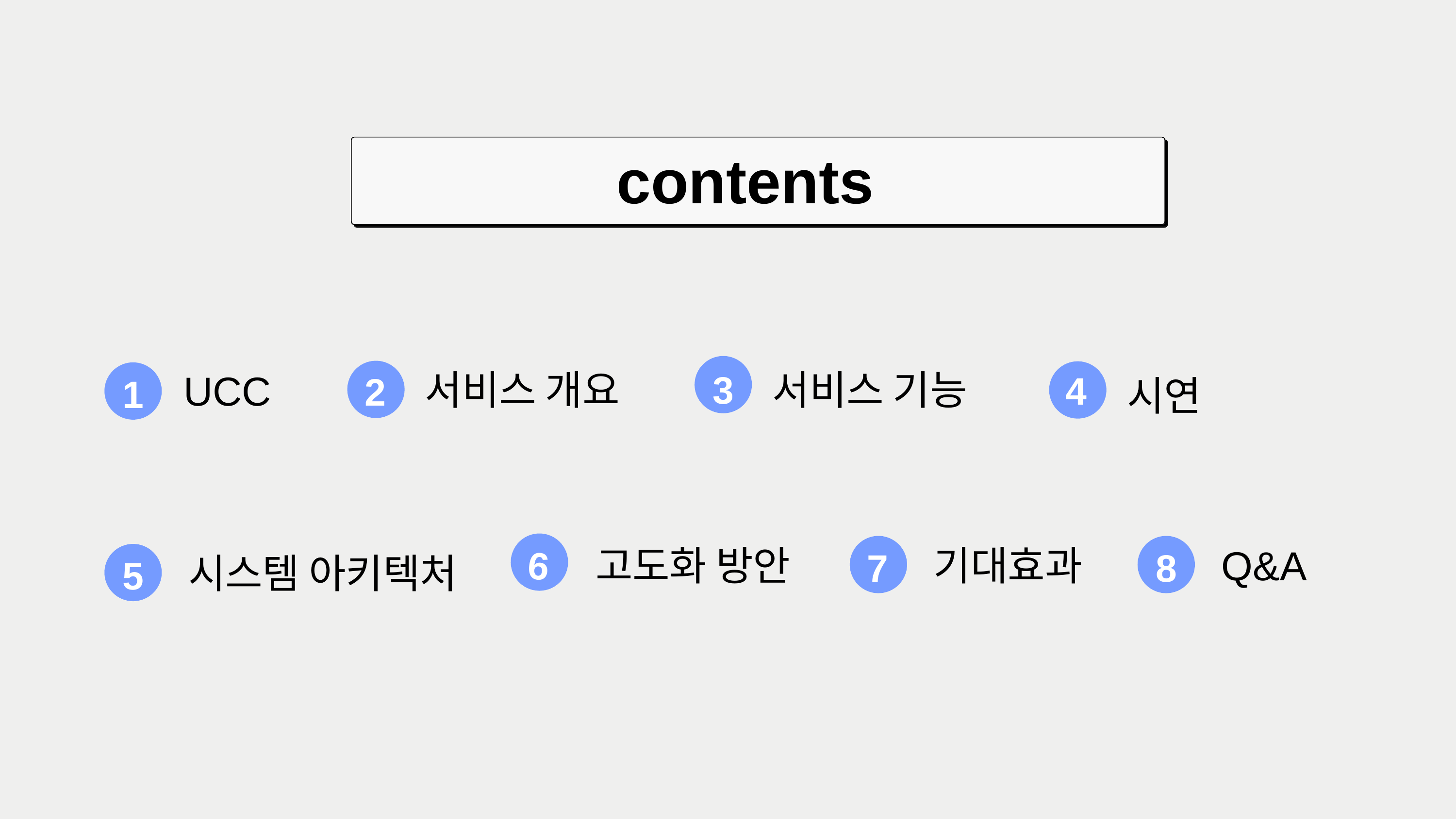

contents

3
4
2

1

서비스 기능
서비스 개요
UCC
시연

6

7
8
고도화 방안
기대효과
Q&A

5
시스템 아키텍처